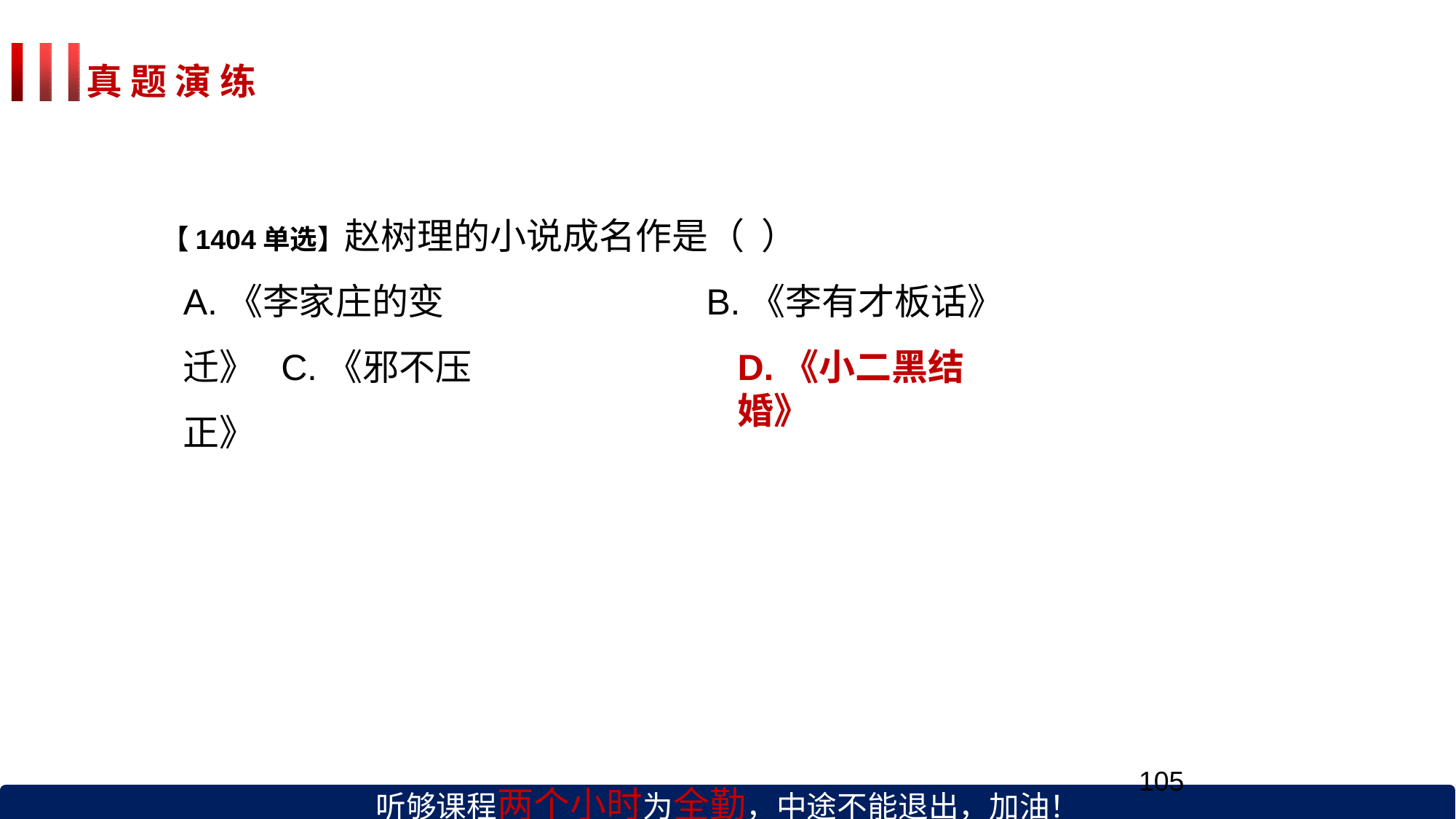

# 真 题 演 练
【1404单选】赵树理的小说成名作是（	）
A.《李家庄的变迁》  C.《邪不压正》
B.《李有才板话》
D.《小二黑结婚》
105

听够课程两个小时为全勤，中途不能退出，加油！